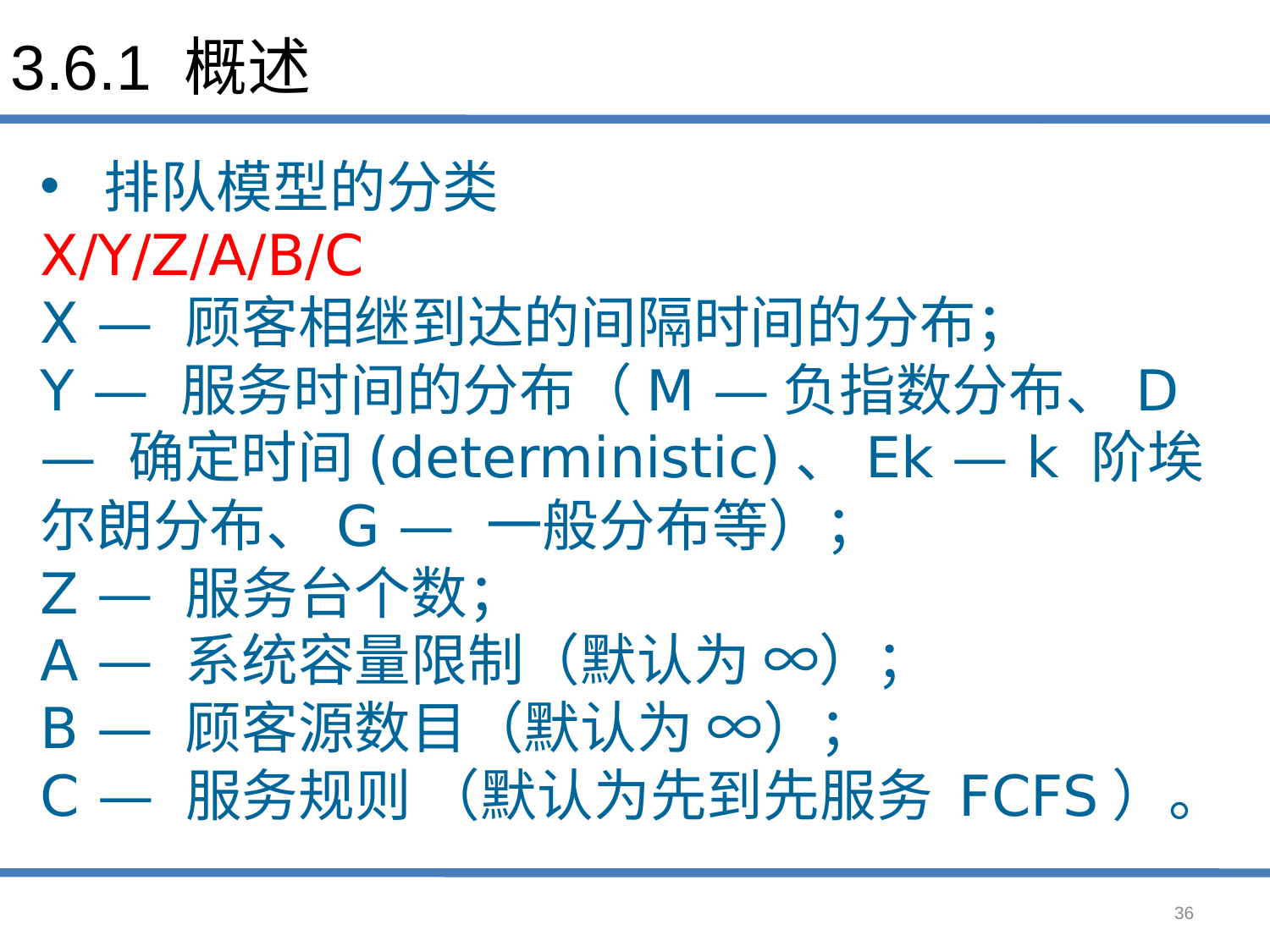

# 3.6.1 概述
排队模型的分类
X/Y/Z/A/B/C
X — 顾客相继到达的间隔时间的分布；
Y — 服务时间的分布（M —负指数分布、D — 确定时间(deterministic)、Ek — k 阶埃尔朗分布、G — 一般分布等）；
Z — 服务台个数；
A — 系统容量限制（默认为 ∞）；
B — 顾客源数目（默认为 ∞）；
C — 服务规则 （默认为先到先服务 FCFS）。
36